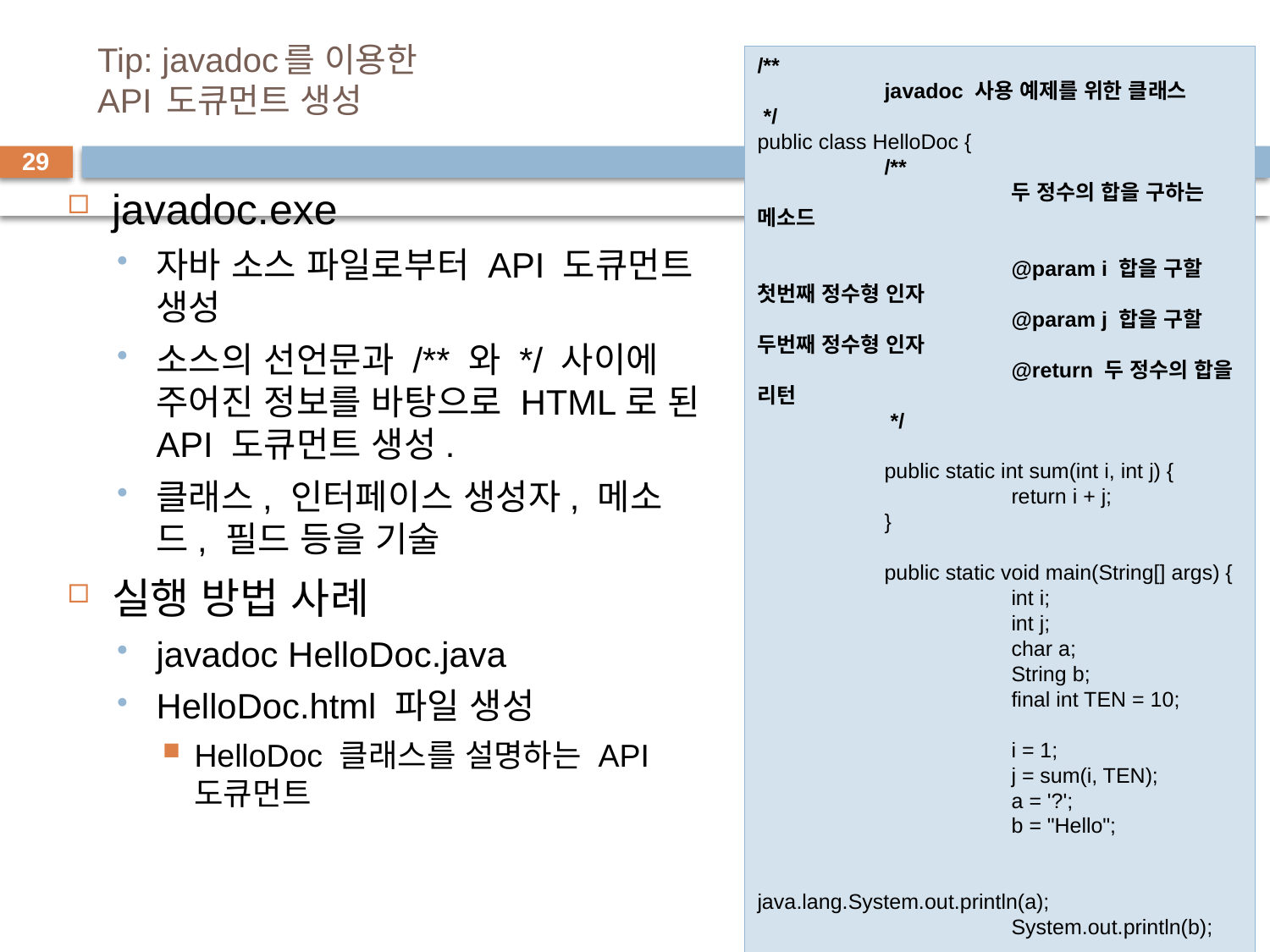

# Tip: javadoc를 이용한 API 도큐먼트 생성
/**
	javadoc 사용 예제를 위한 클래스
 */
public class HelloDoc {
 	/**
		두 정수의 합을 구하는 메소드

		@param i 합을 구할 첫번째 정수형 인자
		@param j 합을 구할 두번째 정수형 인자
		@return 두 정수의 합을 리턴
	 */

	public static int sum(int i, int j) {
		return i + j;
	}

	public static void main(String[] args) {
		int i;
		int j;
		char a;
		String b;
		final int TEN = 10;

		i = 1;
		j = sum(i, TEN);
		a = '?';
		b = "Hello";

		java.lang.System.out.println(a);
		System.out.println(b);
		System.out.println(TEN);
		System.out.println(j);
	}
}
29
javadoc.exe
자바 소스 파일로부터 API 도큐먼트 생성
소스의 선언문과 /** 와 */ 사이에 주어진 정보를 바탕으로 HTML로 된 API 도큐먼트 생성.
클래스, 인터페이스 생성자, 메소드, 필드 등을 기술
실행 방법 사례
javadoc HelloDoc.java
HelloDoc.html 파일 생성
HelloDoc 클래스를 설명하는 API 도큐먼트